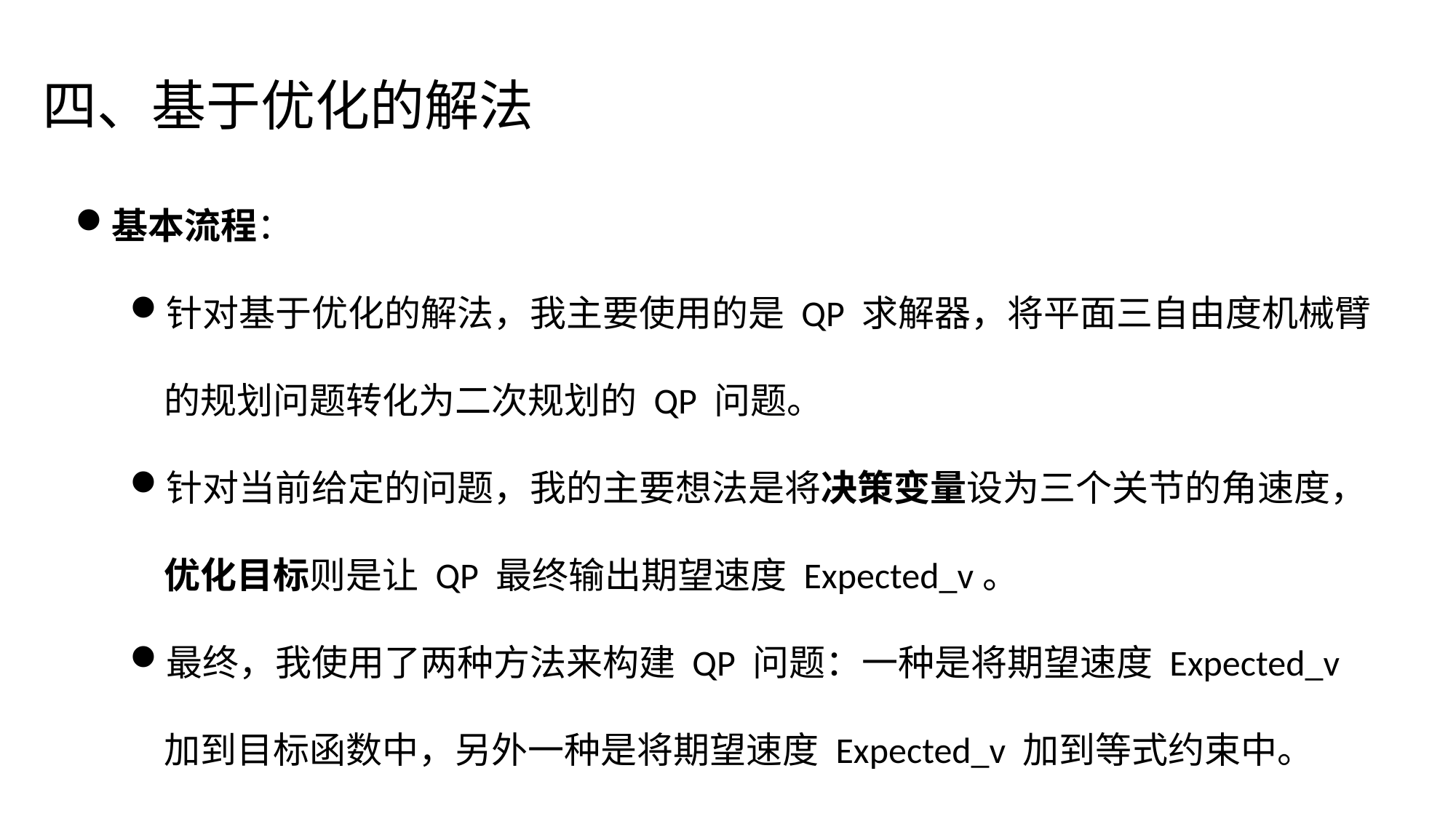

# 四、基于优化的解法
基本流程：
针对基于优化的解法，我主要使用的是 QP 求解器，将平面三自由度机械臂的规划问题转化为二次规划的 QP 问题。
针对当前给定的问题，我的主要想法是将决策变量设为三个关节的角速度，优化目标则是让 QP 最终输出期望速度 Expected_v。
最终，我使用了两种方法来构建 QP 问题：一种是将期望速度 Expected_v 加到目标函数中，另外一种是将期望速度 Expected_v 加到等式约束中。